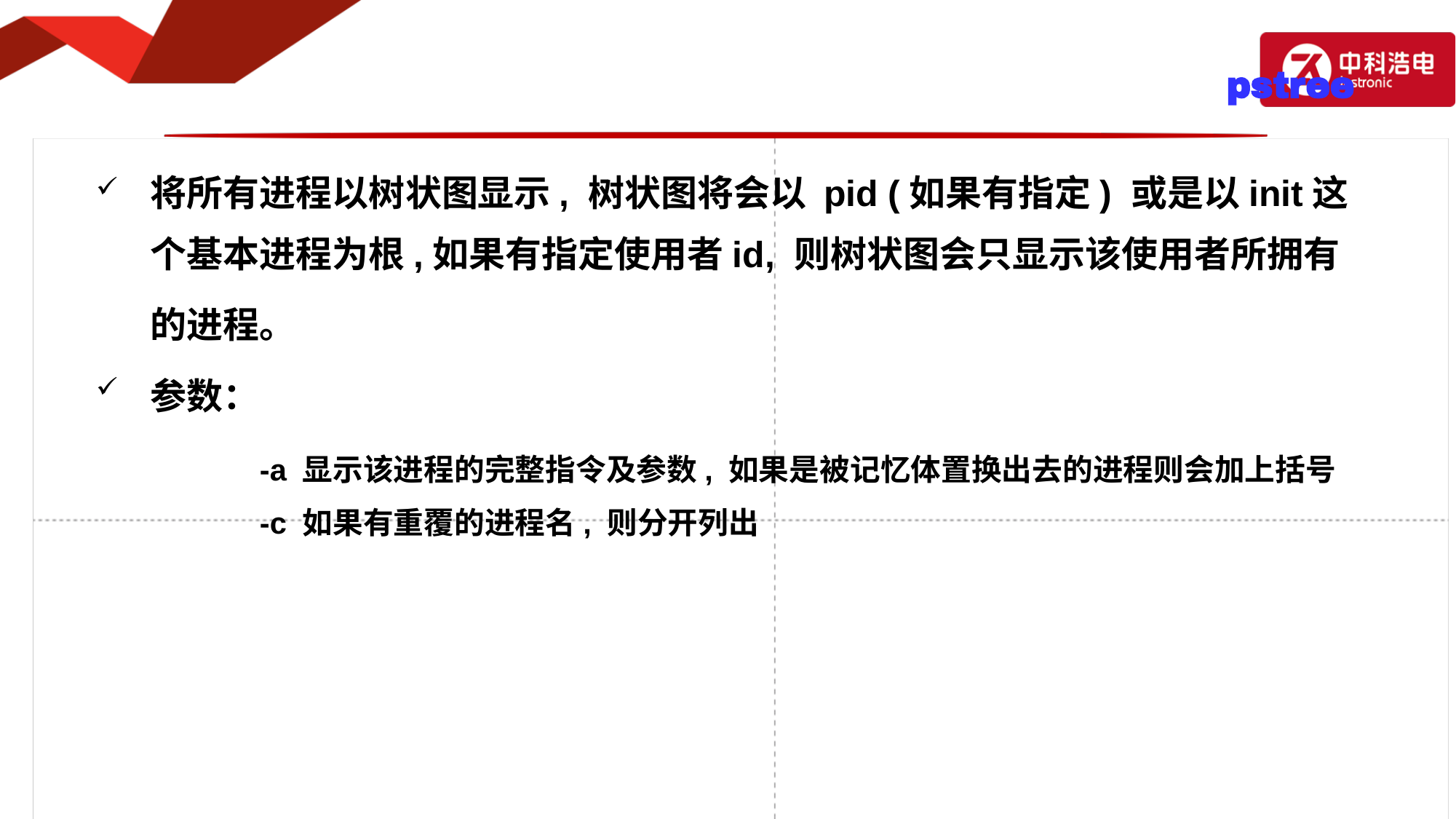

# pstree
将所有进程以树状图显示, 树状图将会以 pid (如果有指定) 或是以init这个基本进程为根,如果有指定使用者id, 则树状图会只显示该使用者所拥有的进程。
参数：
	-a 显示该进程的完整指令及参数, 如果是被记忆体置换出去的进程则会加上括号
	-c 如果有重覆的进程名, 则分开列出